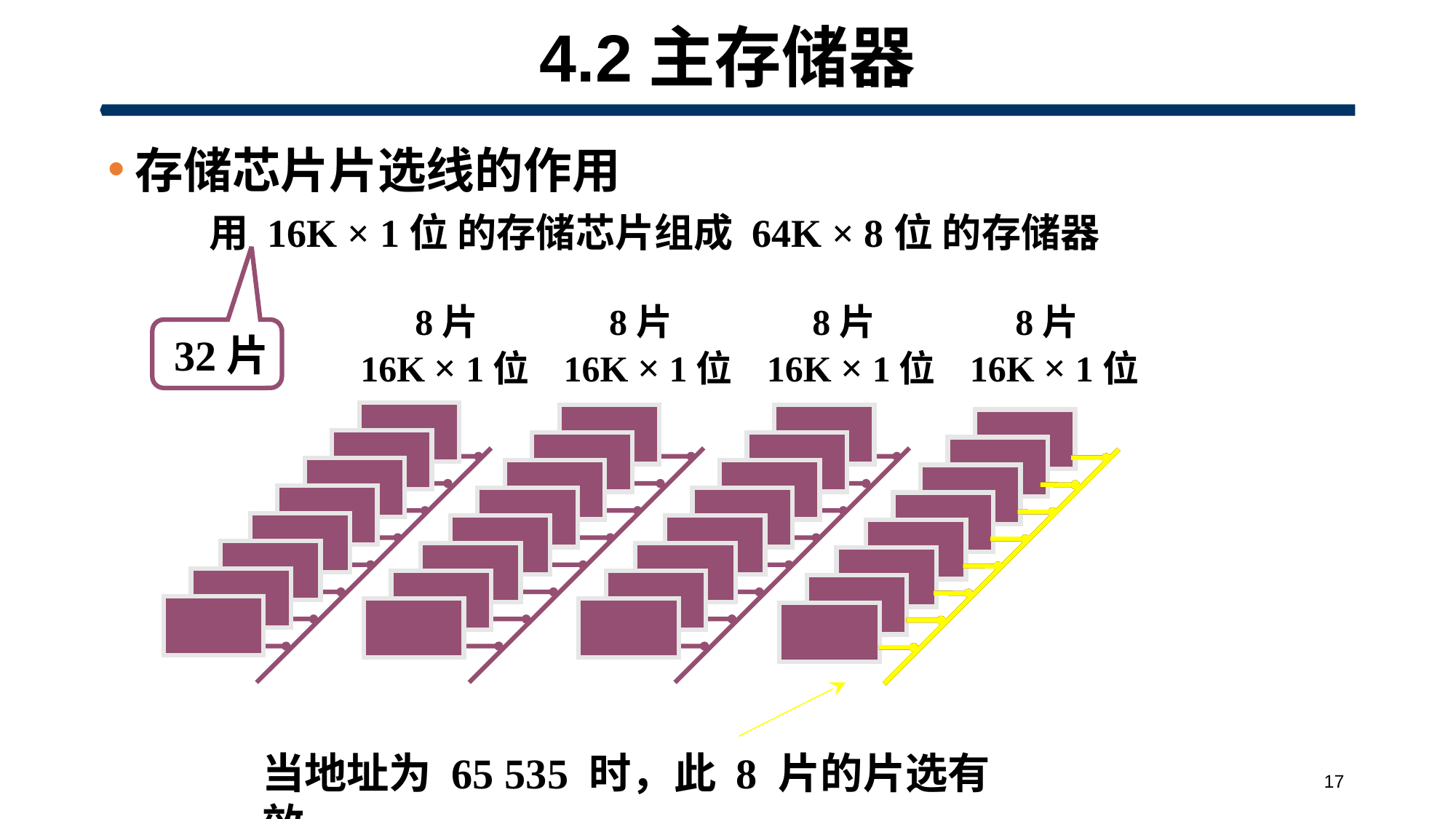

# 4.2主存储器
存储芯片片选线的作用

用 16K × 1位 的存储芯片组成 64K × 8位 的存储器
      8片
16K × 1位
     8片
16K × 1位
     8片
16K × 1位
     8片
16K × 1位
 32片

当地址为 65 535 时，此 8 片的片选有效
17